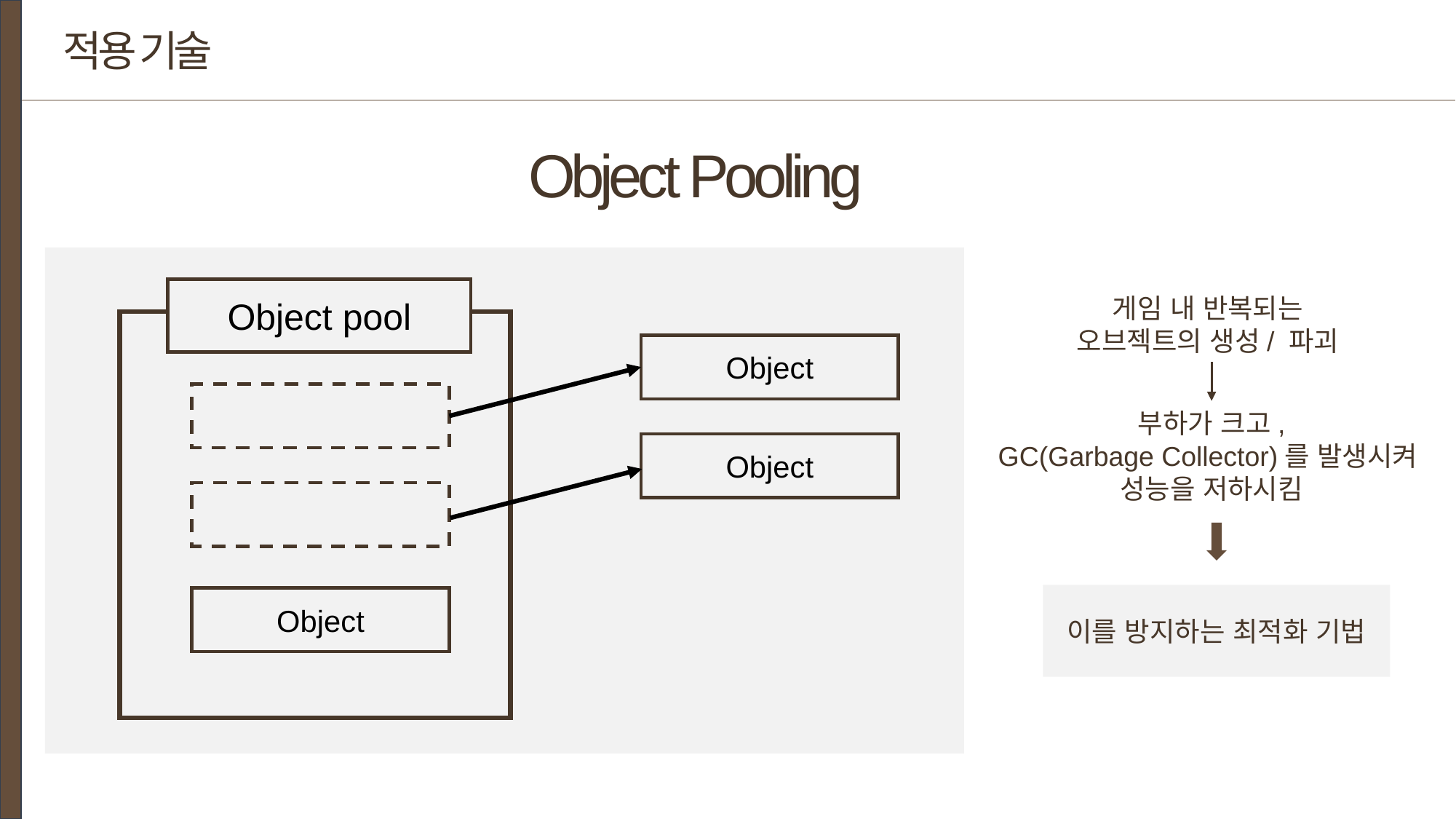

적용 기술
Object Pooling

Object pool

Object
Object
Object
게임 내 반복되는
오브젝트의 생성/ 파괴
부하가 크고,
GC(Garbage Collector)를 발생시켜
성능을 저하시킴

이를 방지하는 최적화 기법